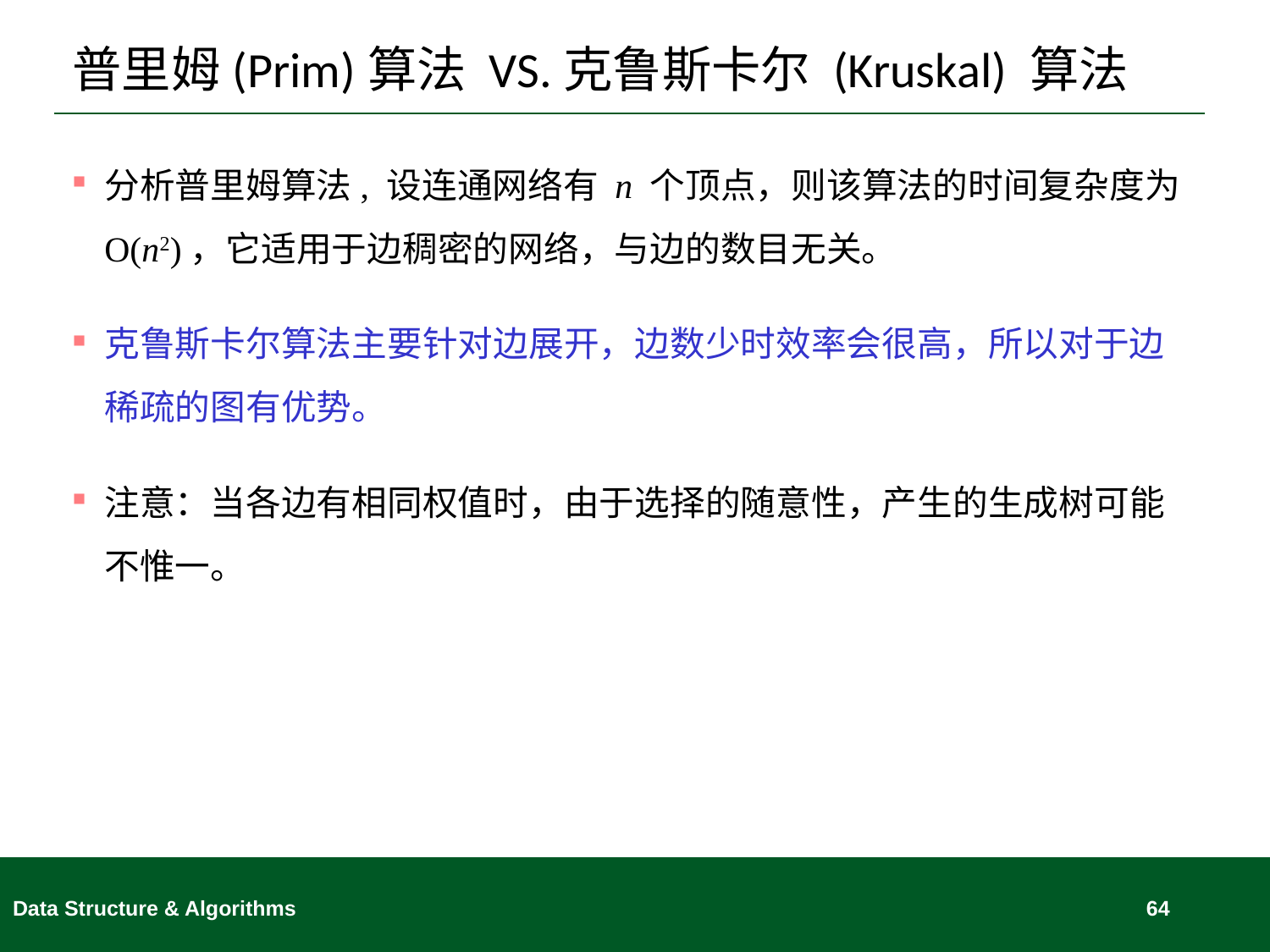

# 普里姆(Prim)算法 VS.克鲁斯卡尔 (Kruskal) 算法
分析普里姆算法, 设连通网络有 n 个顶点，则该算法的时间复杂度为 O(n2)，它适用于边稠密的网络，与边的数目无关。
克鲁斯卡尔算法主要针对边展开，边数少时效率会很高，所以对于边稀疏的图有优势。
注意：当各边有相同权值时，由于选择的随意性，产生的生成树可能不惟一。

Data Structure & Algorithms
64